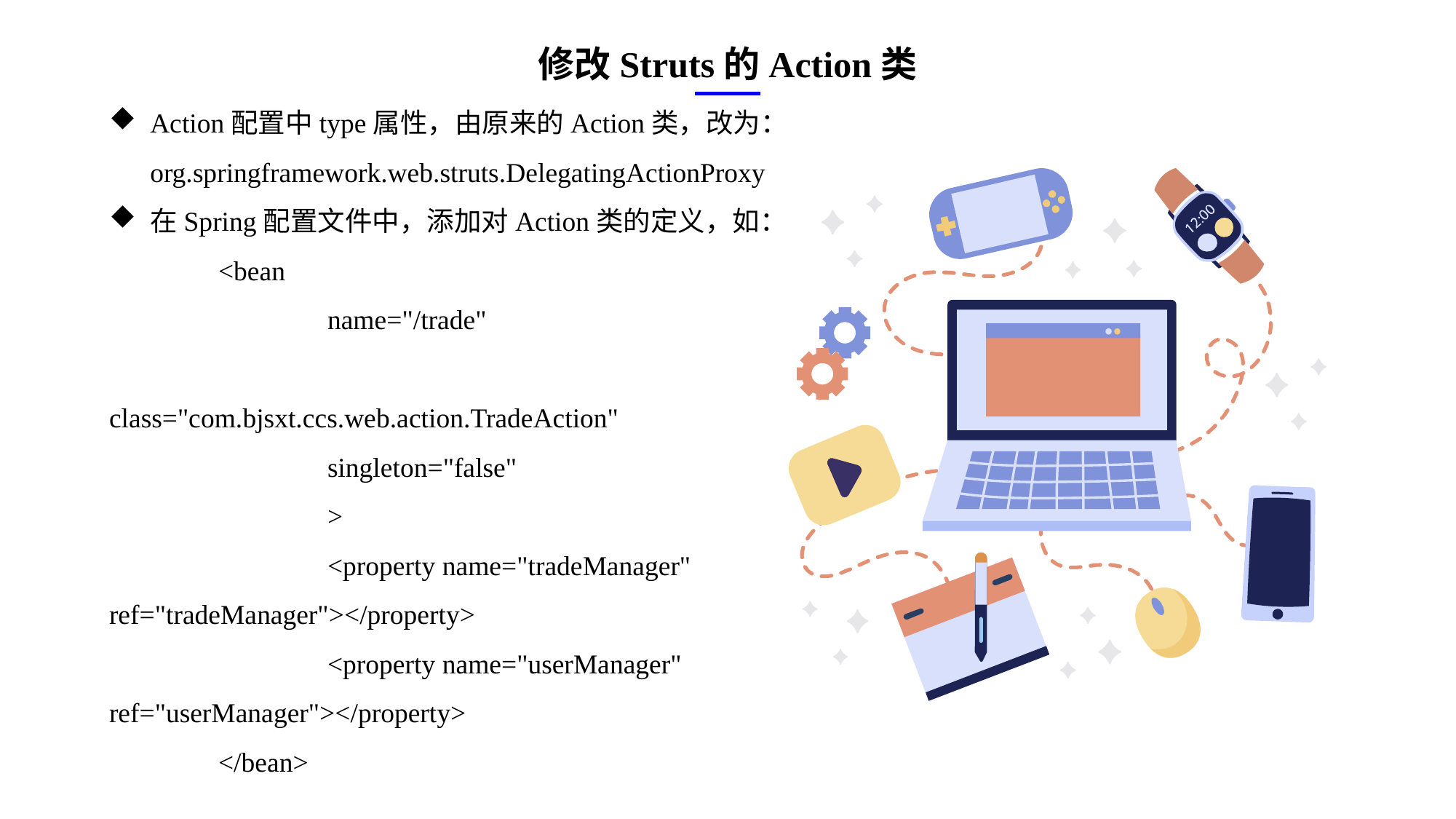

修改Struts的Action类
Action配置中type属性，由原来的Action类，改为：org.springframework.web.struts.DelegatingActionProxy
在Spring配置文件中，添加对Action类的定义，如：
	<bean
		name="/trade"
		class="com.bjsxt.ccs.web.action.TradeAction"
		singleton="false"
		>
		<property name="tradeManager" ref="tradeManager"></property>
		<property name="userManager" ref="userManager"></property>
	</bean>

e7d195523061f1c0ae0eb3eed39d2bcef4622b2499a05fe6567B54A876BEB457BD1EB8EBE9915191D1FA2E860D28D251AB291D9CBBDD28D4BD16020FD75D8281481517FC21E86E4C931520AFA1087E92E357E3DB373CA326F6F926B1A67F681E99E875FFD293B2C32B3919AE4D43F9436862A7DD54F9346DF3662D8AB7319030EF75D53FF682DE13